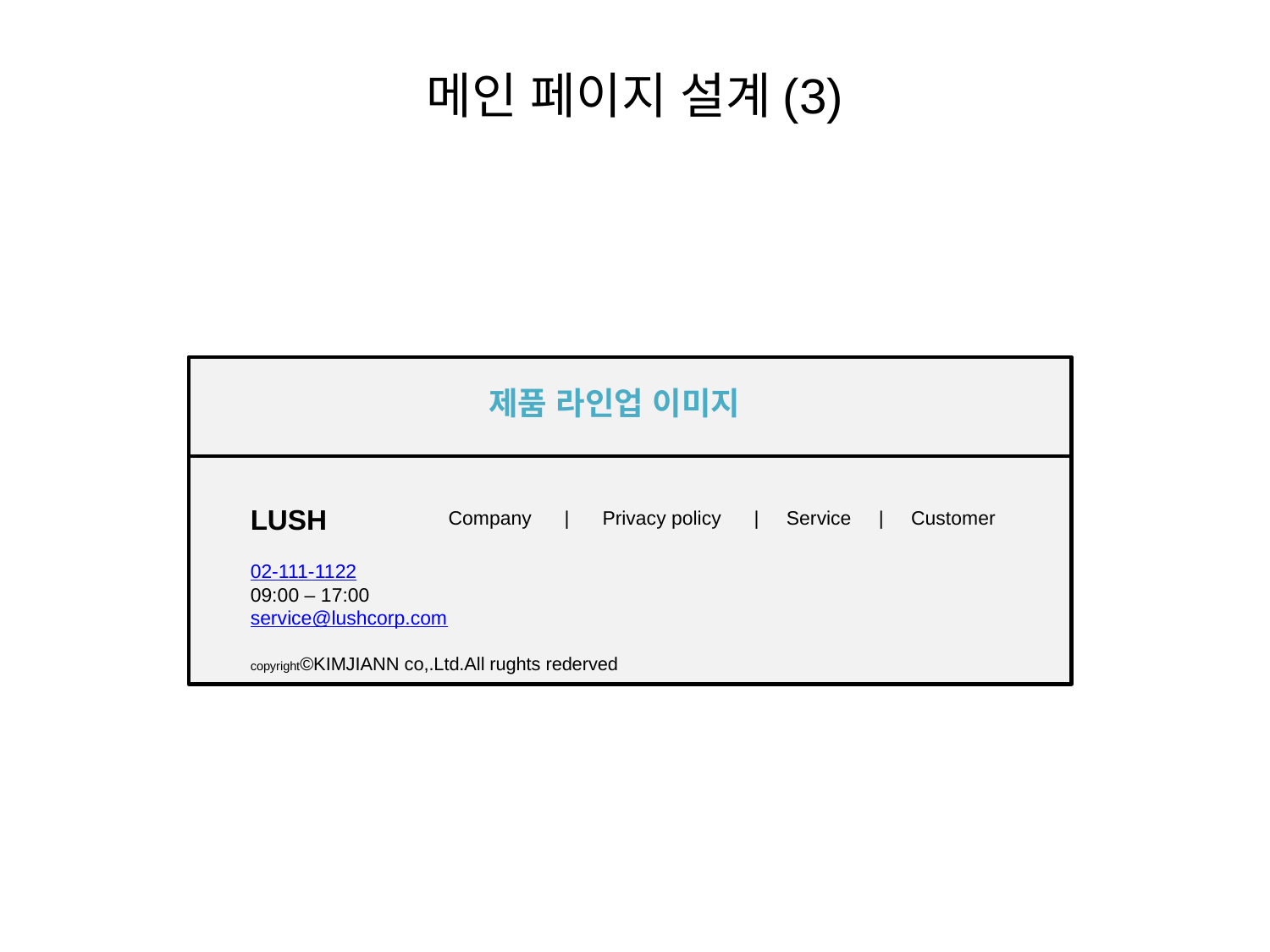

# 메인 페이지 설계(3)

제품 라인업 이미지

LUSH

02-111-1122
09:00 – 17:00
service@lushcorp.com

copyright©KIMJIANN co,.Ltd.All rughts rederved
Company      |      Privacy policy      |     Service     |     Customer